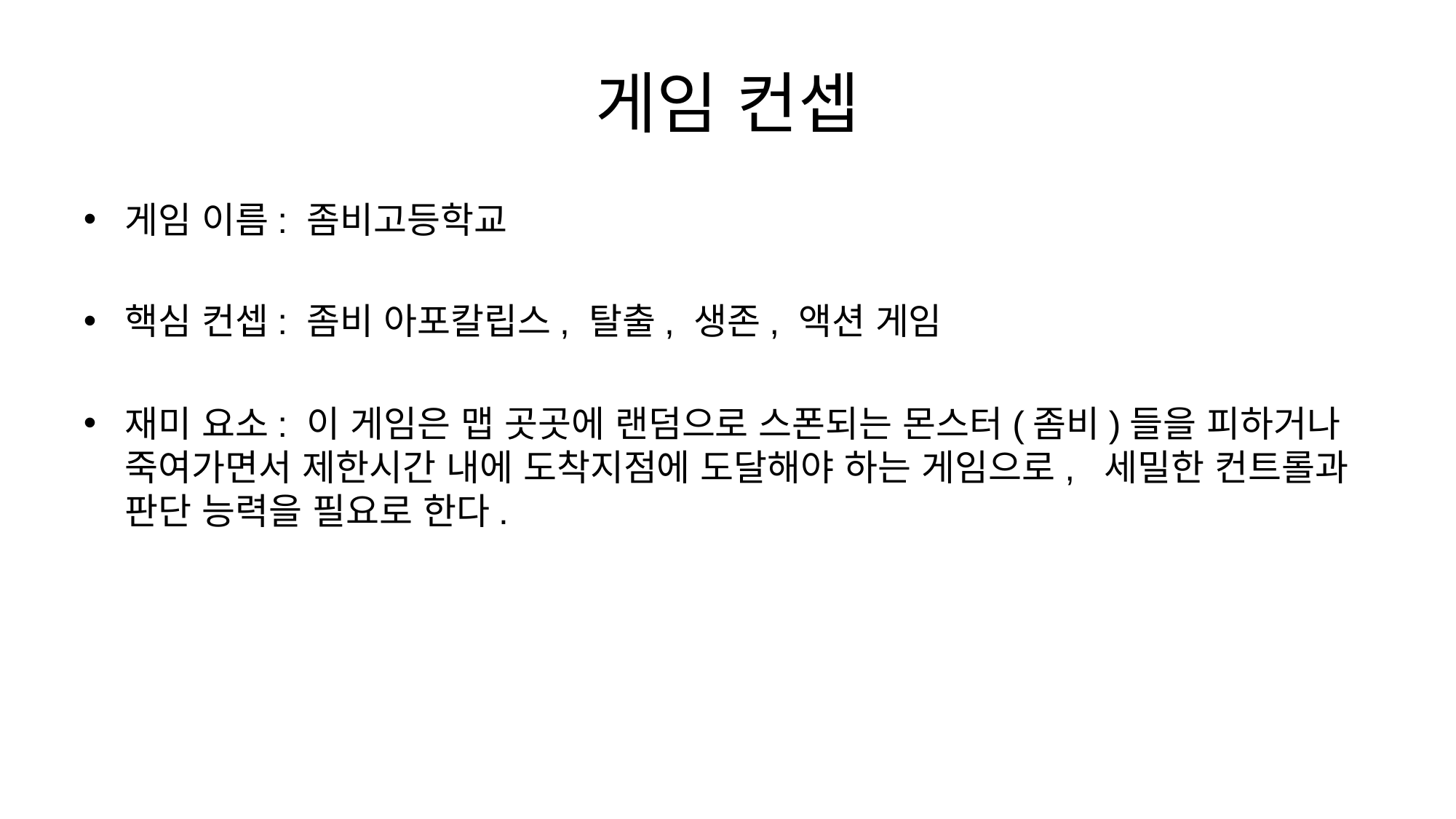

# 게임 컨셉
게임 이름: 좀비고등학교

핵심 컨셉: 좀비 아포칼립스, 탈출, 생존, 액션 게임

재미 요소: 이 게임은 맵 곳곳에 랜덤으로 스폰되는 몬스터(좀비)들을 피하거나 죽여가면서 제한시간 내에 도착지점에 도달해야 하는 게임으로,  세밀한 컨트롤과 판단 능력을 필요로 한다.